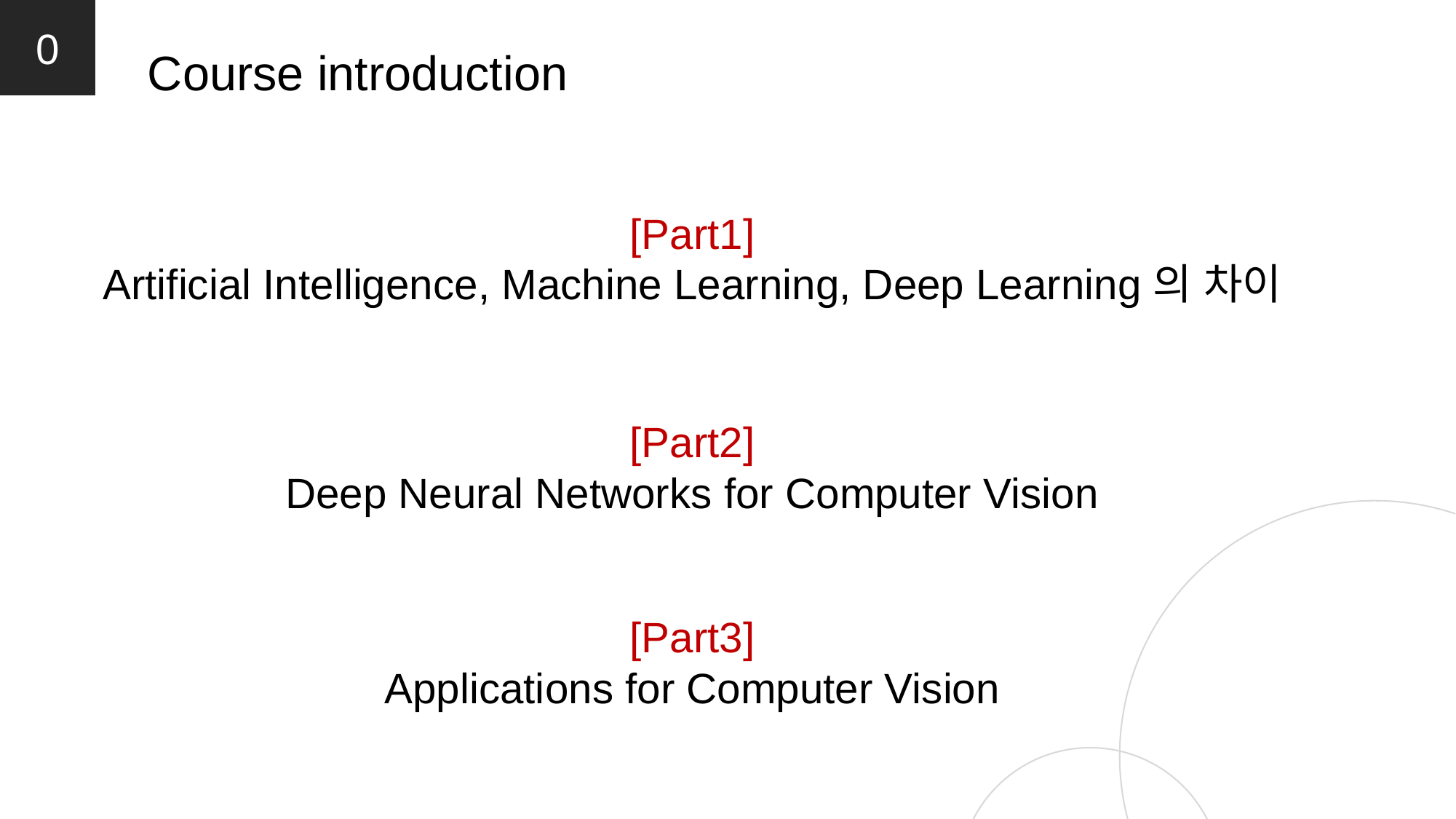

0
Course introduction
[Part1]
Artificial Intelligence, Machine Learning, Deep Learning의 차이
[Part2]
Deep Neural Networks for Computer Vision
[Part3]
Applications for Computer Vision